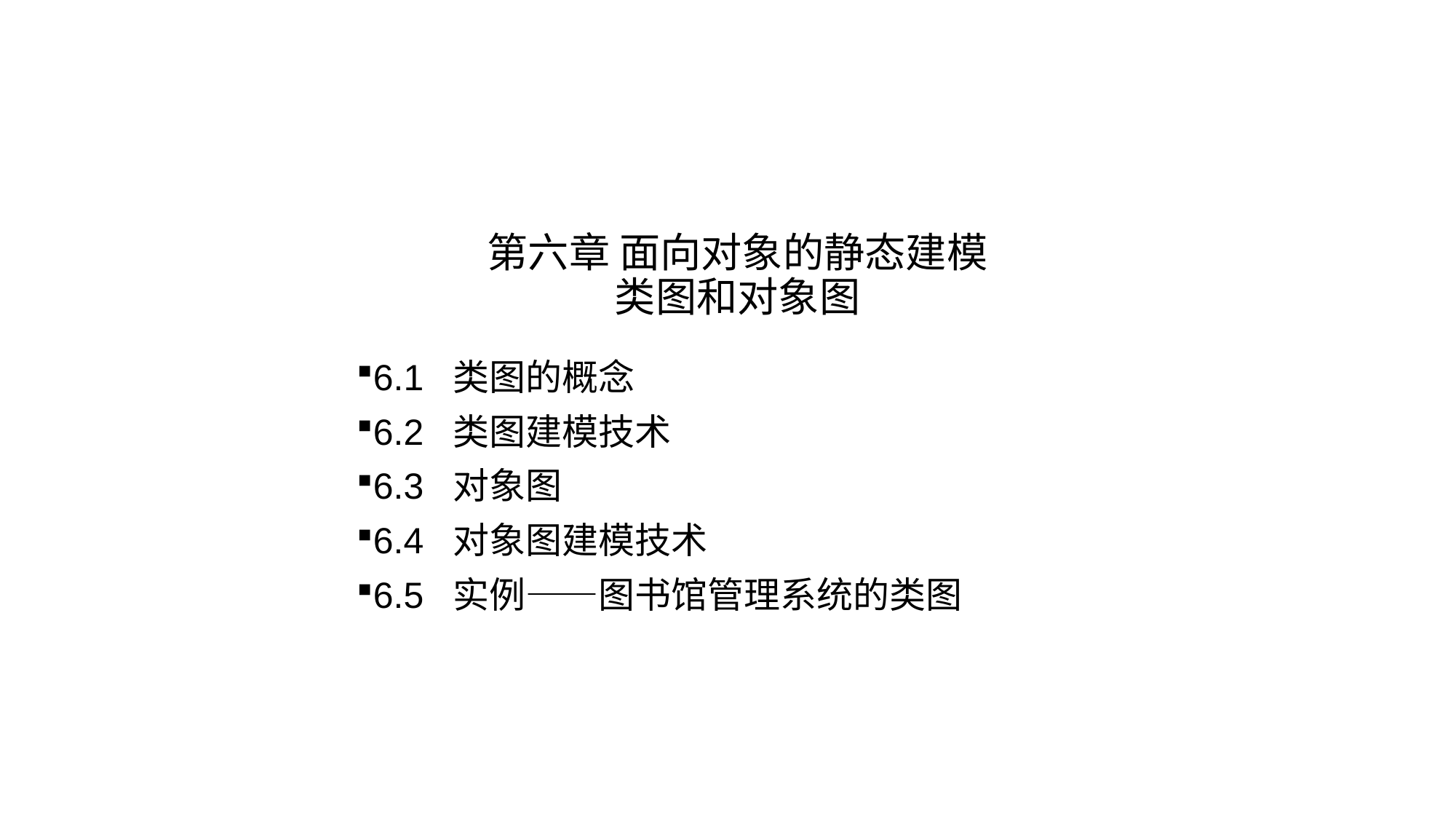

# 第六章 面向对象的静态建模 类图和对象图
6.1  类图的概念
6.2  类图建模技术
6.3  对象图
6.4  对象图建模技术
6.5  实例——图书馆管理系统的类图